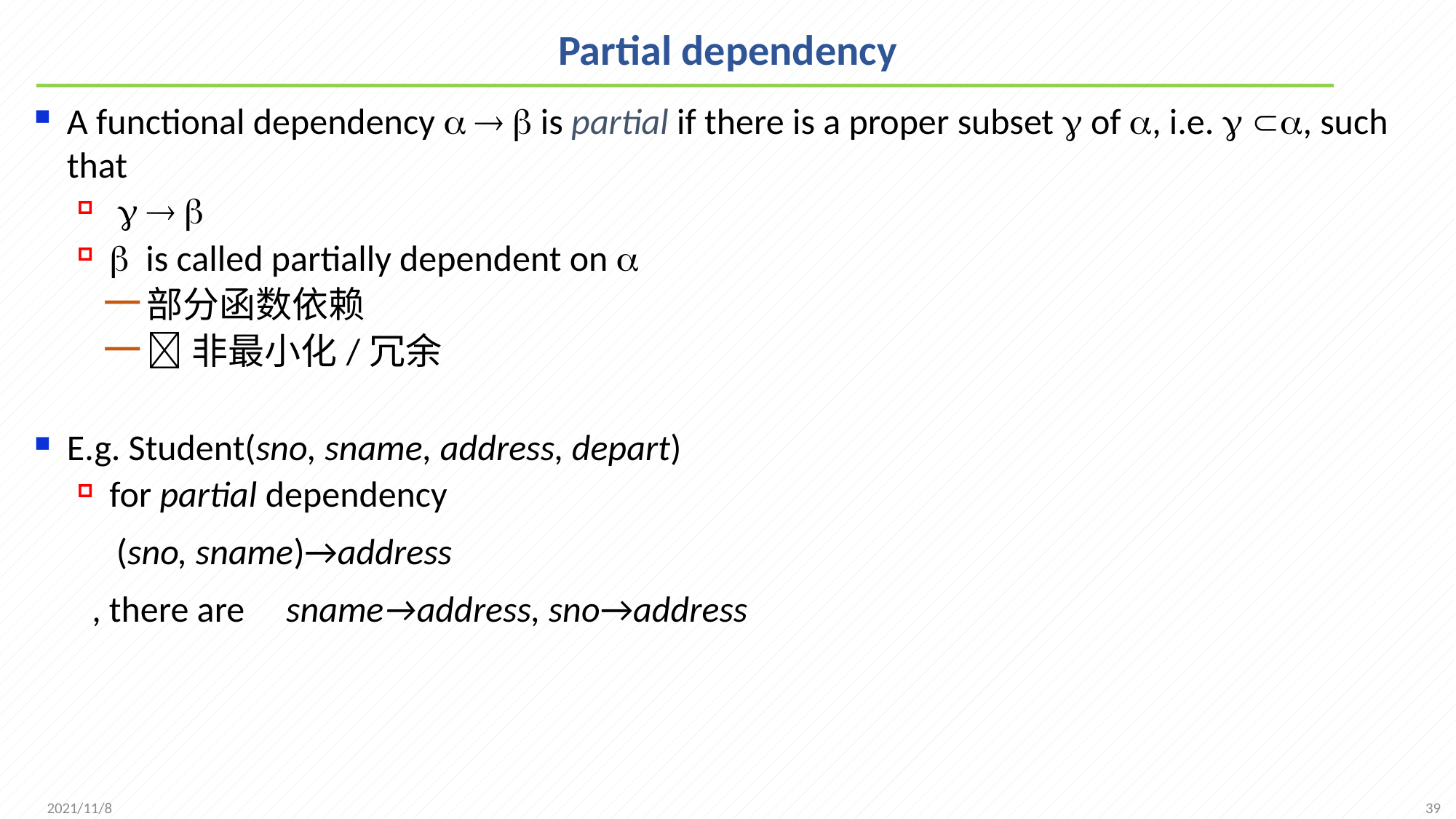

# Partial dependency
A functional dependency α → β is partial if there is a proper subset γ of α, i.e. γ ⊂α, such that
 γ → β
β  is called partially dependent on α
部分函数依赖
α非最小化/冗余

E.g. Student(sno, sname, address, depart)
for partial dependency
          (sno, sname)→address
       , there are     sname→address, sno→address
39
2021/11/8